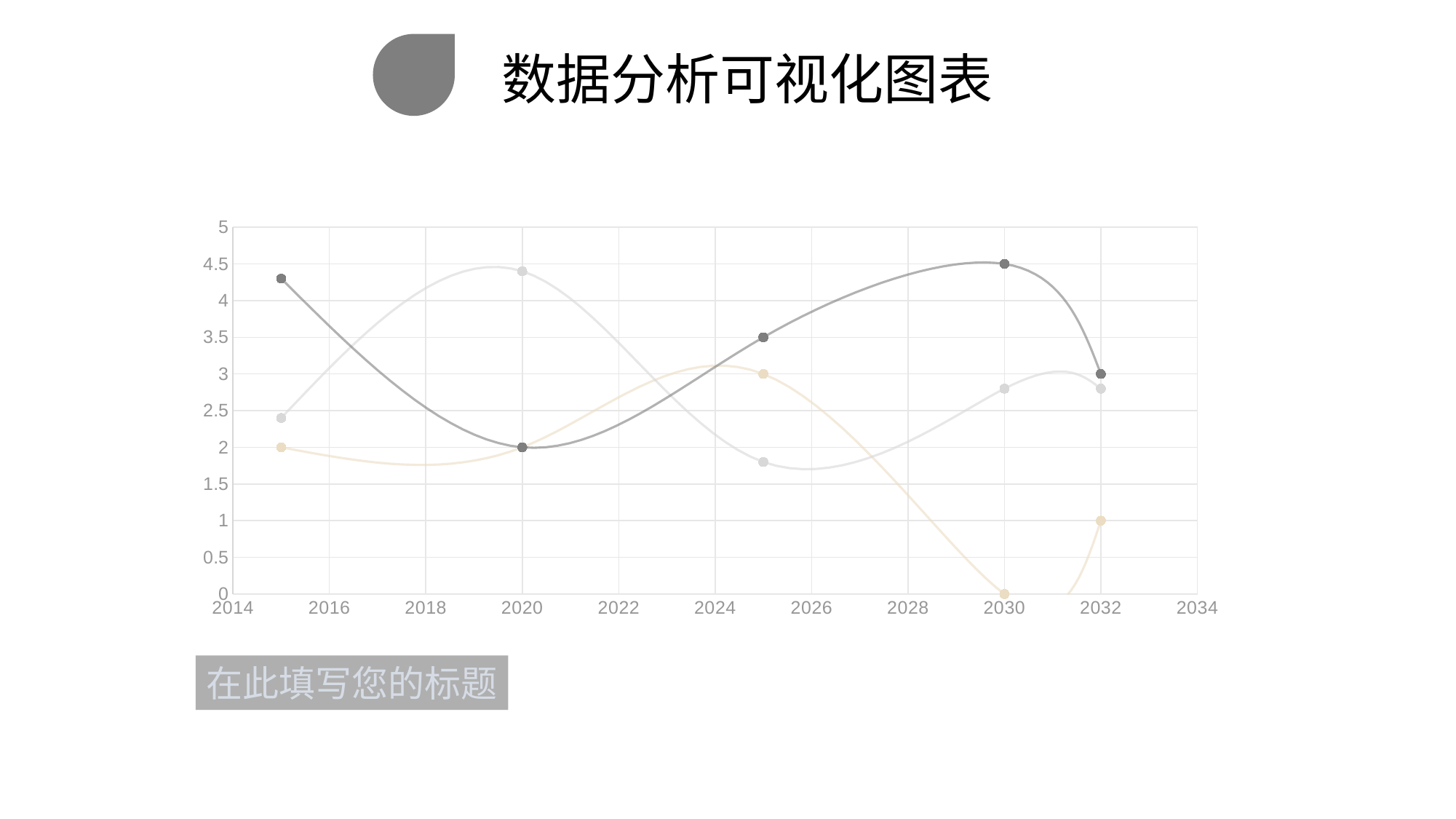

数据分析可视化图表

### Chart

| Category | Series 1 | Series 2 | Series 3 |
|---|---|---|---|
在此填写您的标题